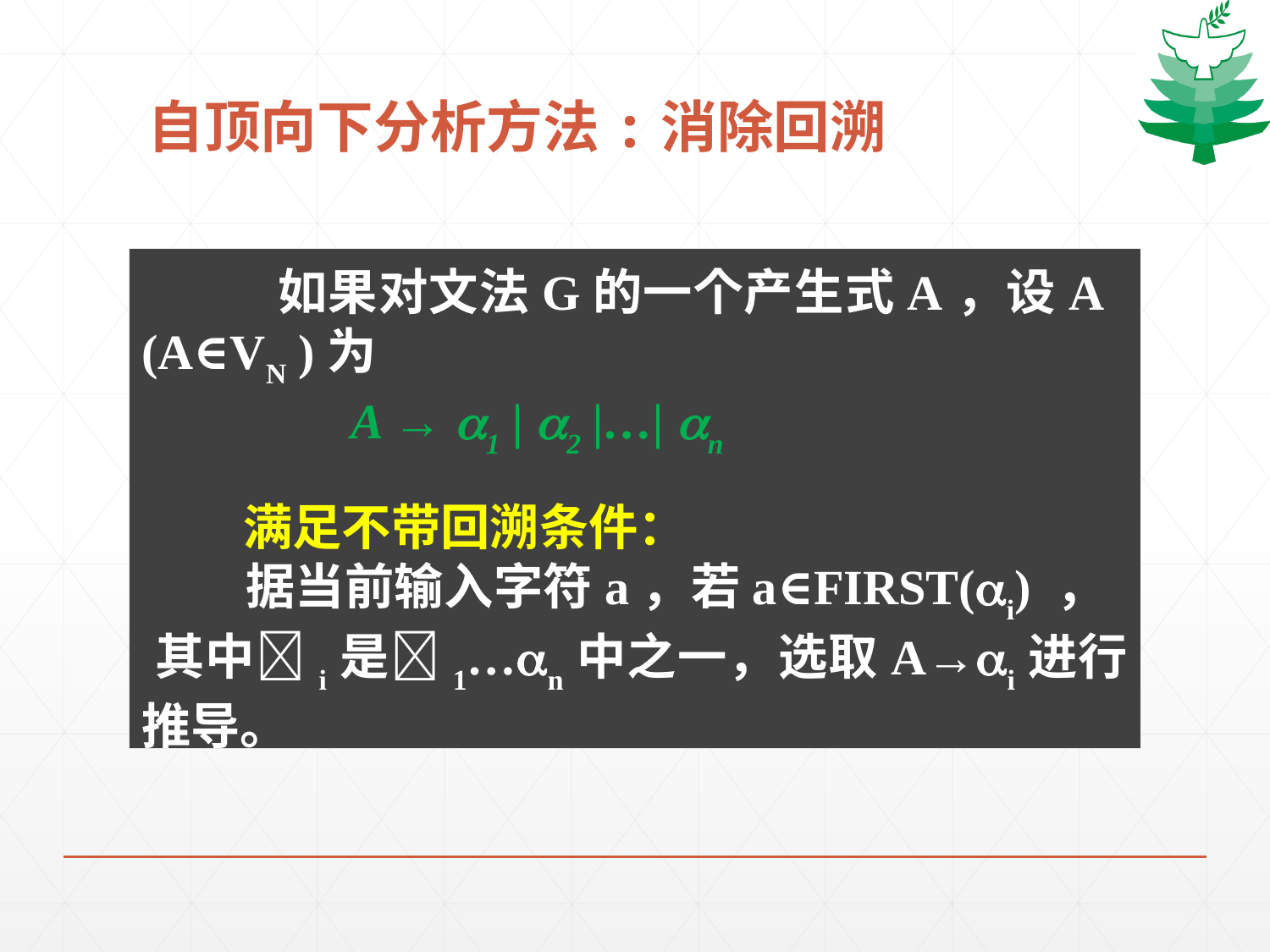

# 自顶向下分析方法:消除回溯

          如果对文法G的一个产生式A，设A   (A∈VN )为
                 A → α1 | α2 |…| αn
        满足不带回溯条件：
        据当前输入字符a，若a∈FIRST(αi) ，    其中αi是α1…αn中之一，选取A→αi进行推导。